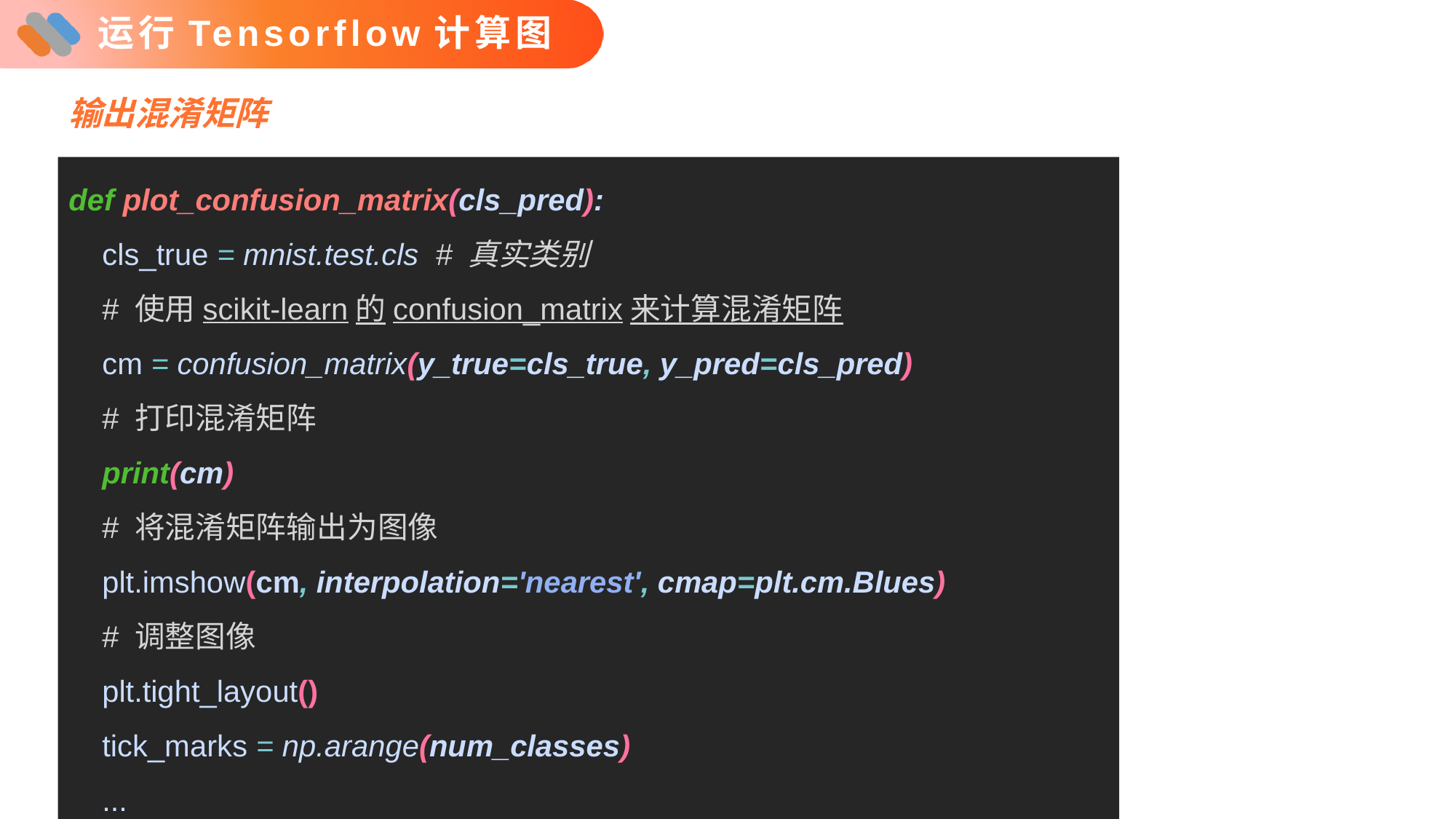

# 运行Tensorflow计算图
输出混淆矩阵
def plot_confusion_matrix(cls_pred):
    cls_true = mnist.test.cls  # 真实类别
    # 使用scikit-learn的confusion_matrix来计算混淆矩阵
    cm = confusion_matrix(y_true=cls_true, y_pred=cls_pred)
    # 打印混淆矩阵
    print(cm)
    # 将混淆矩阵输出为图像
    plt.imshow(cm, interpolation='nearest', cmap=plt.cm.Blues)
    # 调整图像
    plt.tight_layout()
    tick_marks = np.arange(num_classes)
    ...